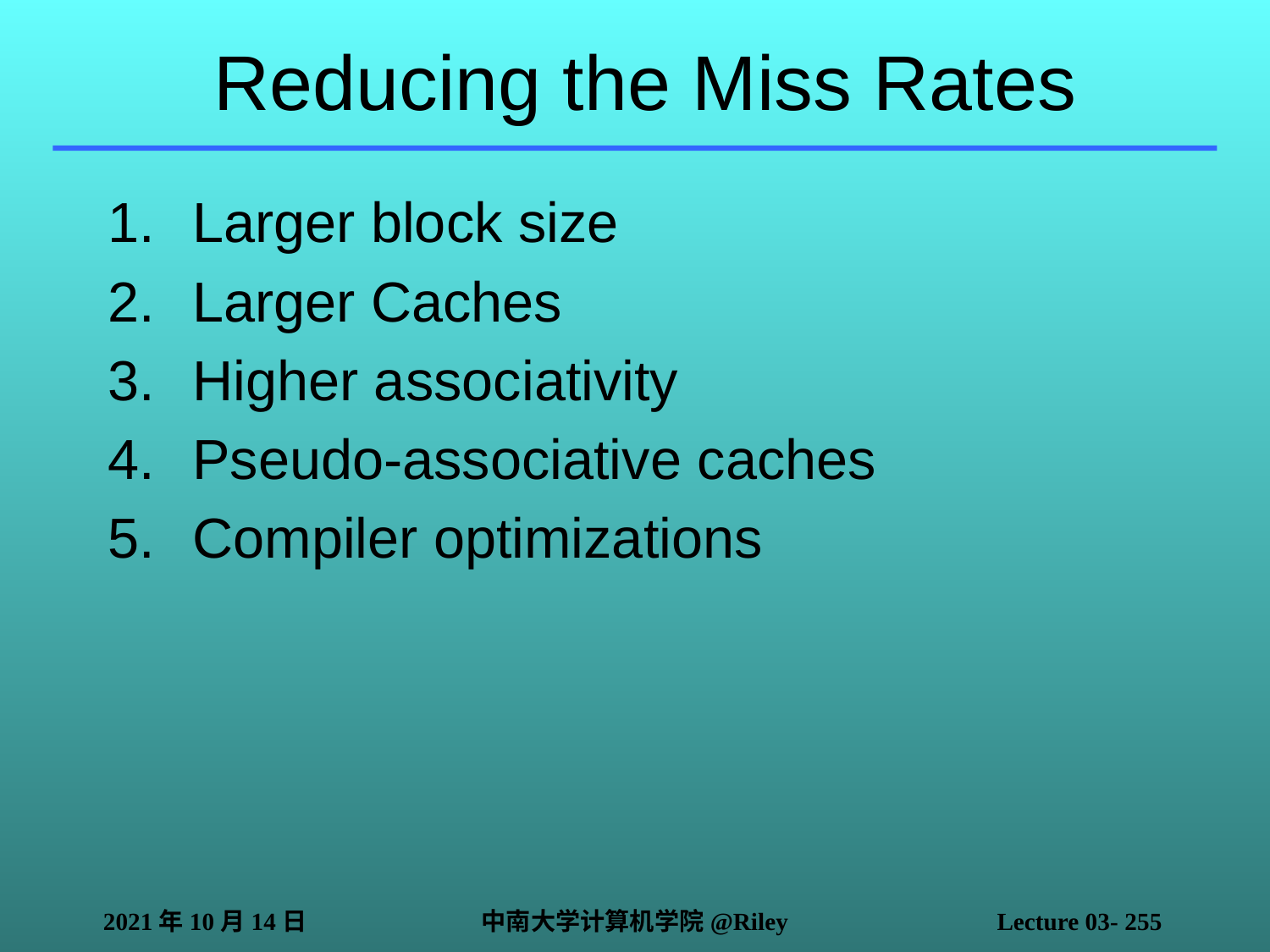

# Reducing the Miss Rates

Larger block size
Larger Caches
Higher associativity
Pseudo-associative caches
Compiler optimizations
2021年10月14日
中南大学计算机学院@Riley
Lecture 03- 255